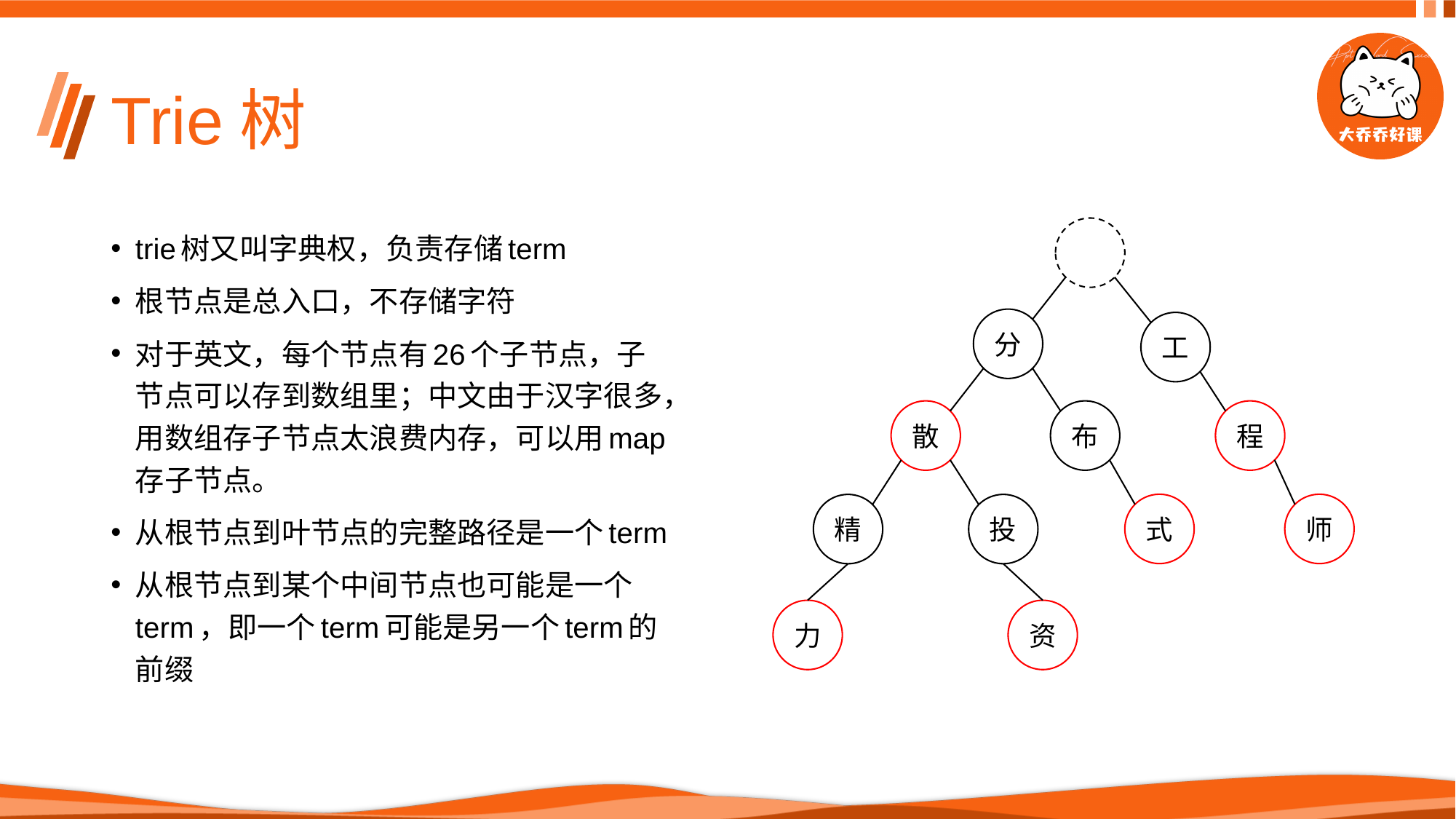

# Trie树
trie树又叫字典权，负责存储term
根节点是总入口，不存储字符
对于英文，每个节点有26个子节点，子节点可以存到数组里；中文由于汉字很多，用数组存子节点太浪费内存，可以用map存子节点。
从根节点到叶节点的完整路径是一个term
从根节点到某个中间节点也可能是一个term，即一个term可能是另一个term的前缀

分
工
散
布
程
式
师
精
投
力
资